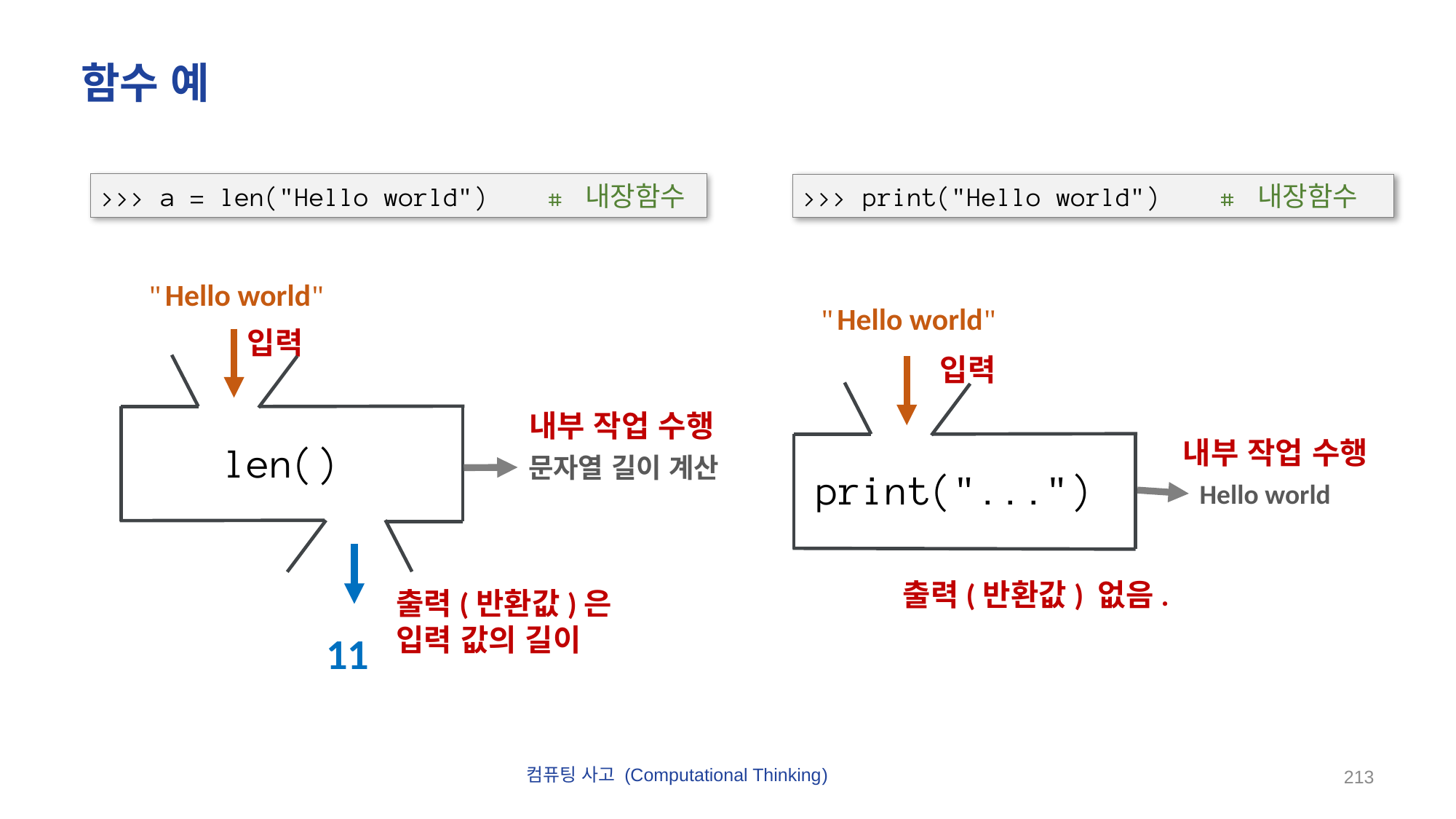

# 함수 예
>>> a = len("Hello world")    # 내장함수
>>> print("Hello world")    # 내장함수
"Hello world"
입력
len()
출력(반환값)은
입력 값의 길이
11
내부 작업 수행
문자열 길이 계산
"Hello world"
입력
print("...")
출력(반환값) 없음.
내부 작업 수행
Hello world